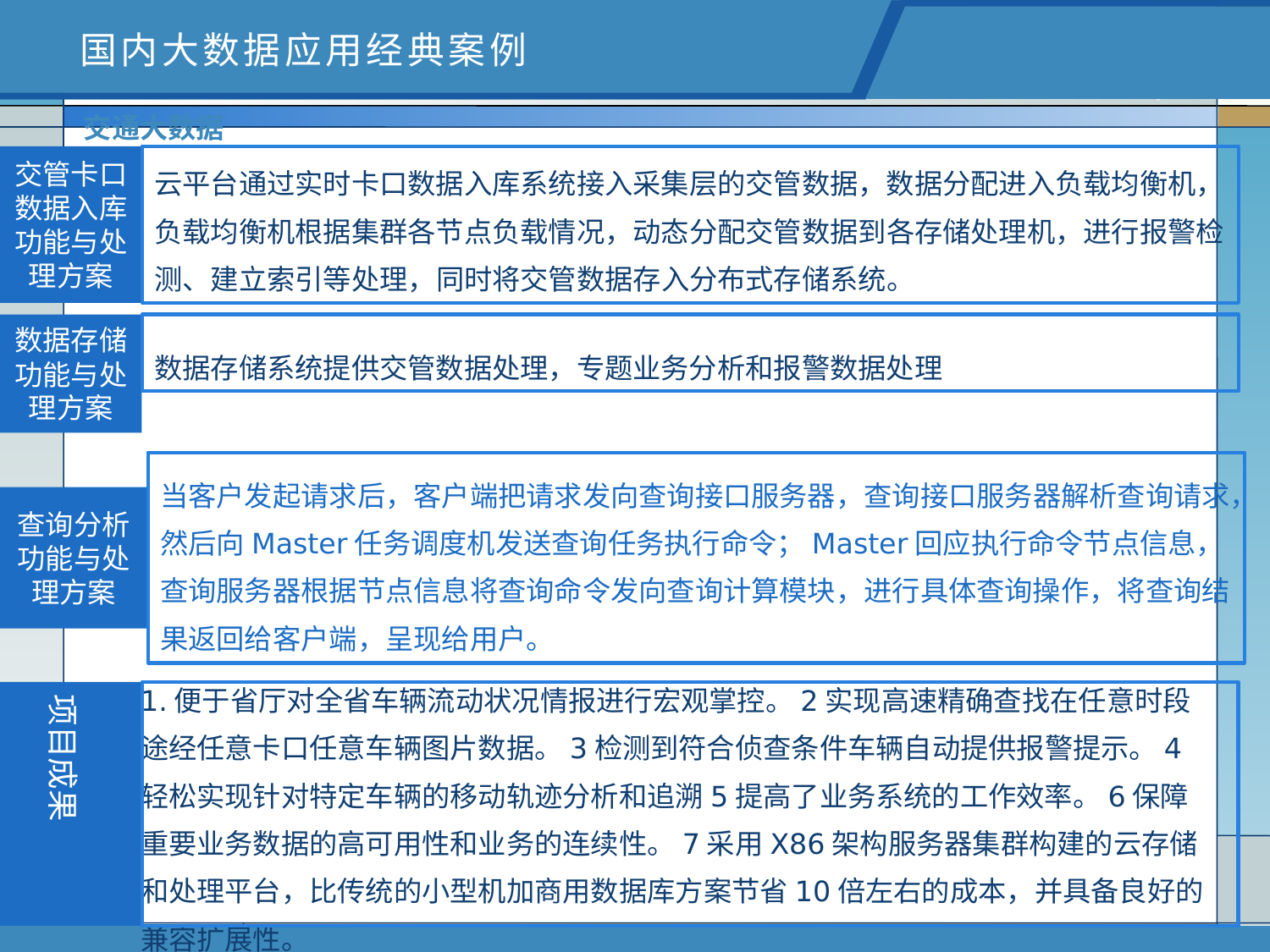

7.2  国内大数据应用经典案例

国内大数据应用经典案例

第七章  大数据的商业应用

交通大数据
云平台通过实时卡口数据入库系统接入采集层的交管数据，数据分配进入负载均衡机，负载均衡机根据集群各节点负载情况，动态分配交管数据到各存储处理机，进行报警检测、建立索引等处理，同时将交管数据存入分布式存储系统。

交管卡口数据入库功能与处理方案
数据存储功能与处理方案

数据存储系统提供交管数据处理，专题业务分析和报警数据处理

当客户发起请求后，客户端把请求发向查询接口服务器，查询接口服务器解析查询请求，然后向Master任务调度机发送查询任务执行命令；Master回应执行命令节点信息，查询服务器根据节点信息将查询命令发向查询计算模块，进行具体查询操作，将查询结果返回给客户端，呈现给用户。
查询分析功能与处理方案
1.便于省厅对全省车辆流动状况情报进行宏观掌控。2实现高速精确查找在任意时段途经任意卡口任意车辆图片数据。3检测到符合侦查条件车辆自动提供报警提示。4轻松实现针对特定车辆的移动轨迹分析和追溯5提高了业务系统的工作效率。6保障重要业务数据的高可用性和业务的连续性。7采用X86架构服务器集群构建的云存储和处理平台，比传统的小型机加商用数据库方案节省10倍左右的成本，并具备良好的兼容扩展性。

项目成果